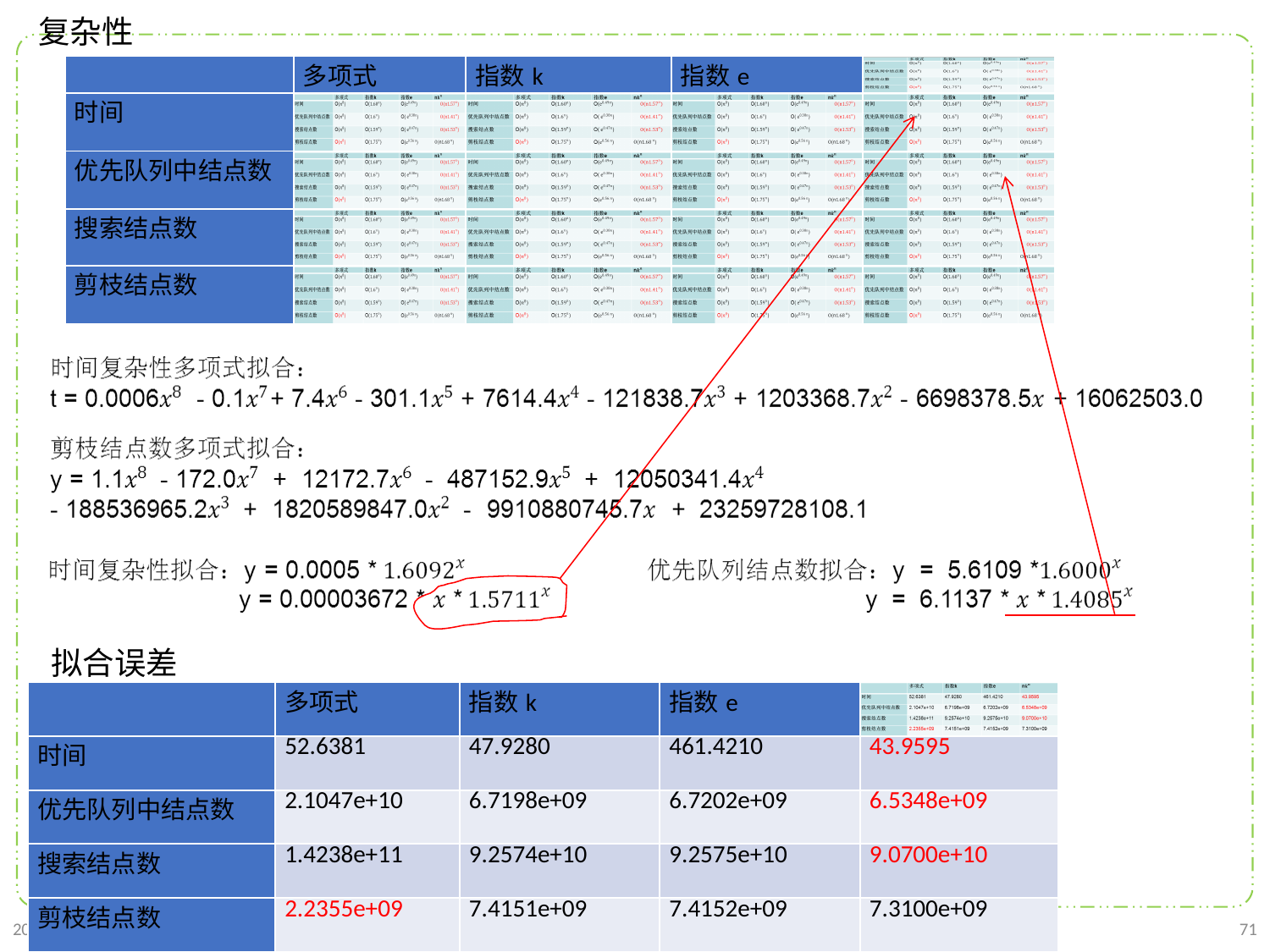

复杂性
|  | 多项式 | 指数k | 指数e |  |
| --- | --- | --- | --- | --- |
| 时间 |  |  |  |  |
| 优先队列中结点数 |  |  |  |  |
| 搜索结点数 |  |  |  |  |
| 剪枝结点数 |  |  |  |  |

拟合误差
|  | 多项式 | 指数k | 指数e |  |
| --- | --- | --- | --- | --- |
| 时间 | 52.6381 | 47.9280 | 461.4210 | 43.9595 |
| 优先队列中结点数 | 2.1047e+10 | 6.7198e+09 | 6.7202e+09 | 6.5348e+09 |
| 搜索结点数 | 1.4238e+11 | 9.2574e+10 | 9.2575e+10 | 9.0700e+10 |
| 剪枝结点数 | 2.2355e+09 | 7.4151e+09 | 7.4152e+09 | 7.3100e+09 |

2021/9/21
71